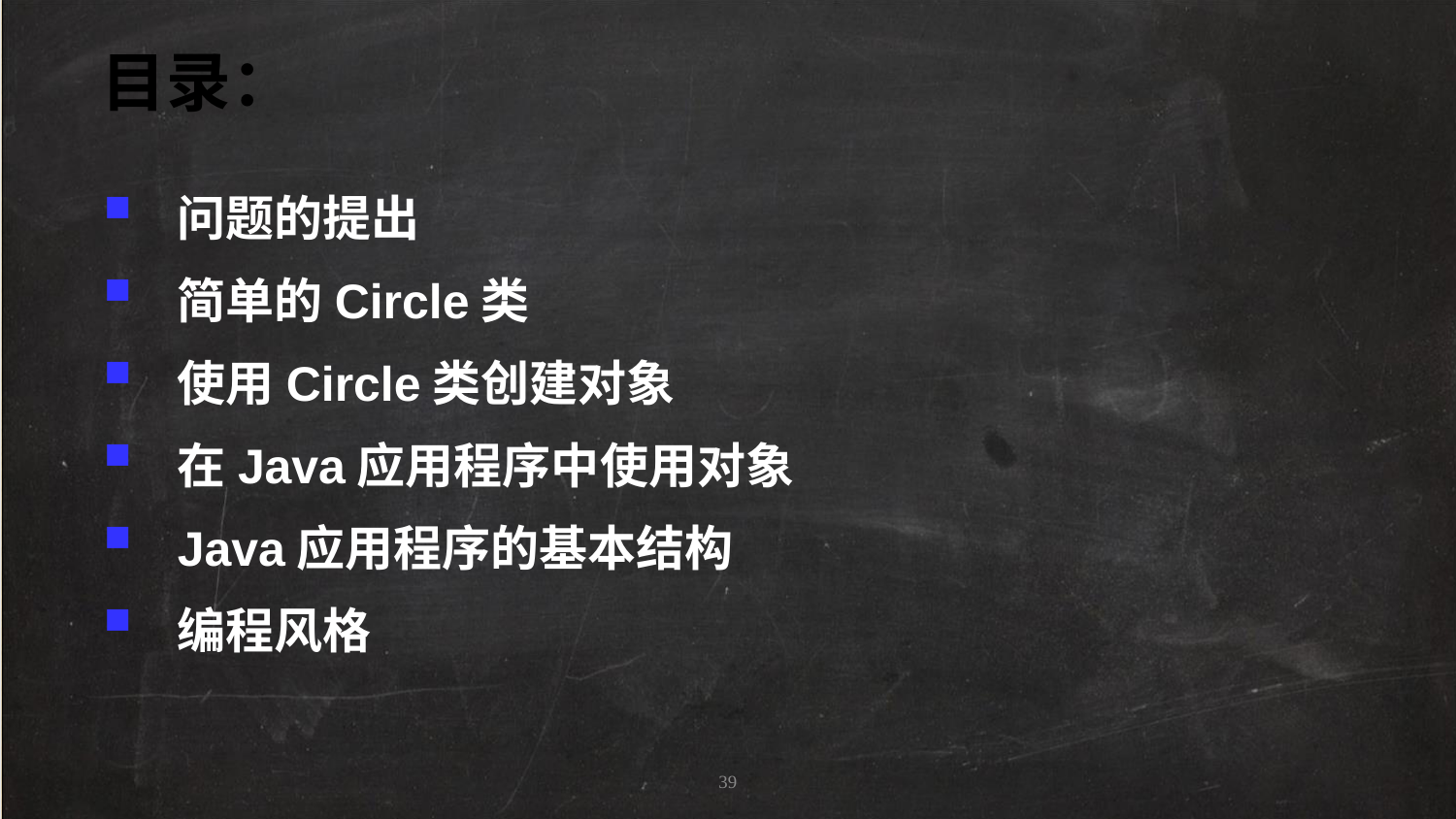

目录：

问题的提出
简单的Circle类
使用Circle类创建对象
在Java应用程序中使用对象
Java应用程序的基本结构
编程风格

39